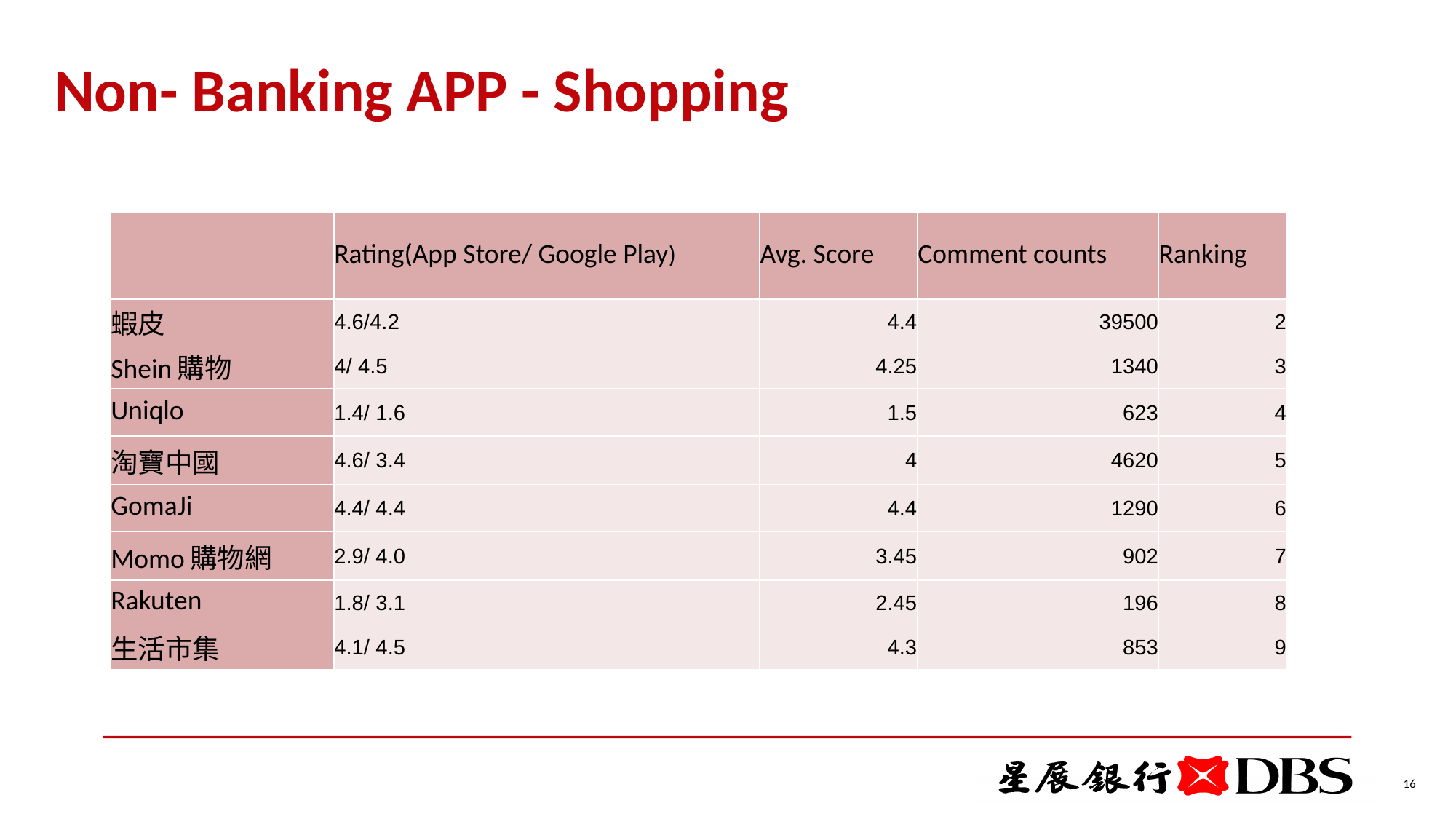

# Non- Banking APP - Shopping
|  | Rating(App Store/ Google Play) | Avg. Score | Comment counts | Ranking |
| --- | --- | --- | --- | --- |
| 蝦皮 | 4.6/4.2 | 4.4 | 39500 | 2 |
| Shein購物 | 4/ 4.5 | 4.25 | 1340 | 3 |
| Uniqlo | 1.4/ 1.6 | 1.5 | 623 | 4 |
| 淘寶中國 | 4.6/ 3.4 | 4 | 4620 | 5 |
| GomaJi | 4.4/ 4.4 | 4.4 | 1290 | 6 |
| Momo購物網 | 2.9/ 4.0 | 3.45 | 902 | 7 |
| Rakuten | 1.8/ 3.1 | 2.45 | 196 | 8 |
| 生活市集 | 4.1/ 4.5 | 4.3 | 853 | 9 |
16